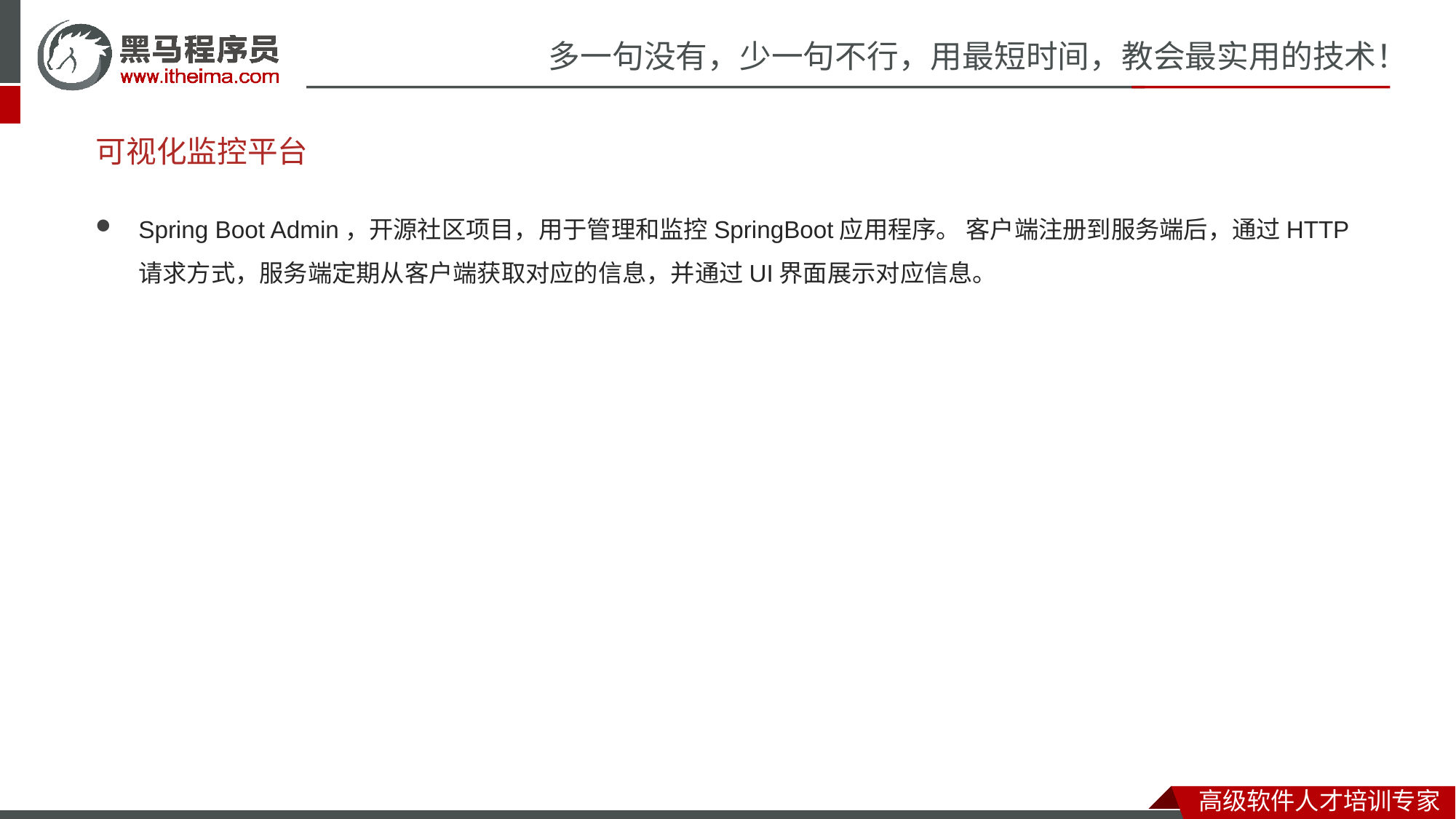

# 可视化监控平台
Spring Boot Admin，开源社区项目，用于管理和监控SpringBoot应用程序。 客户端注册到服务端后，通过HTTP请求方式，服务端定期从客户端获取对应的信息，并通过UI界面展示对应信息。